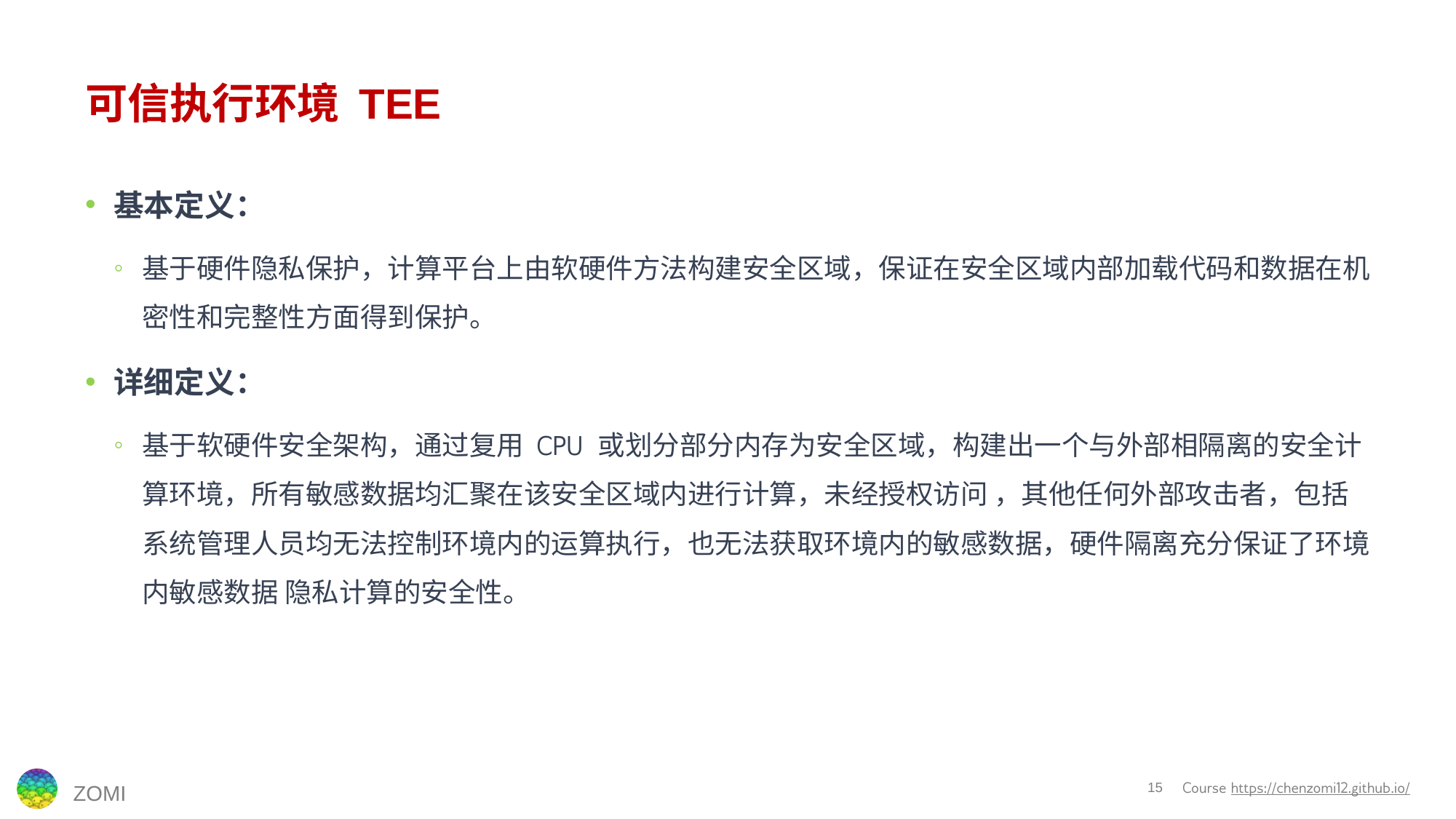

# 可信执行环境 TEE
基本定义：
基于硬件隐私保护，计算平台上由软硬件方法构建安全区域，保证在安全区域内部加载代码和数据在机密性和完整性方面得到保护。
详细定义：
基于软硬件安全架构，通过复用 CPU 或划分部分内存为安全区域，构建出一个与外部相隔离的安全计算环境，所有敏感数据均汇聚在该安全区域内进行计算，未经授权访问 ，其他任何外部攻击者，包括系统管理人员均无法控制环境内的运算执行，也无法获取环境内的敏感数据，硬件隔离充分保证了环境内敏感数据 隐私计算的安全性。